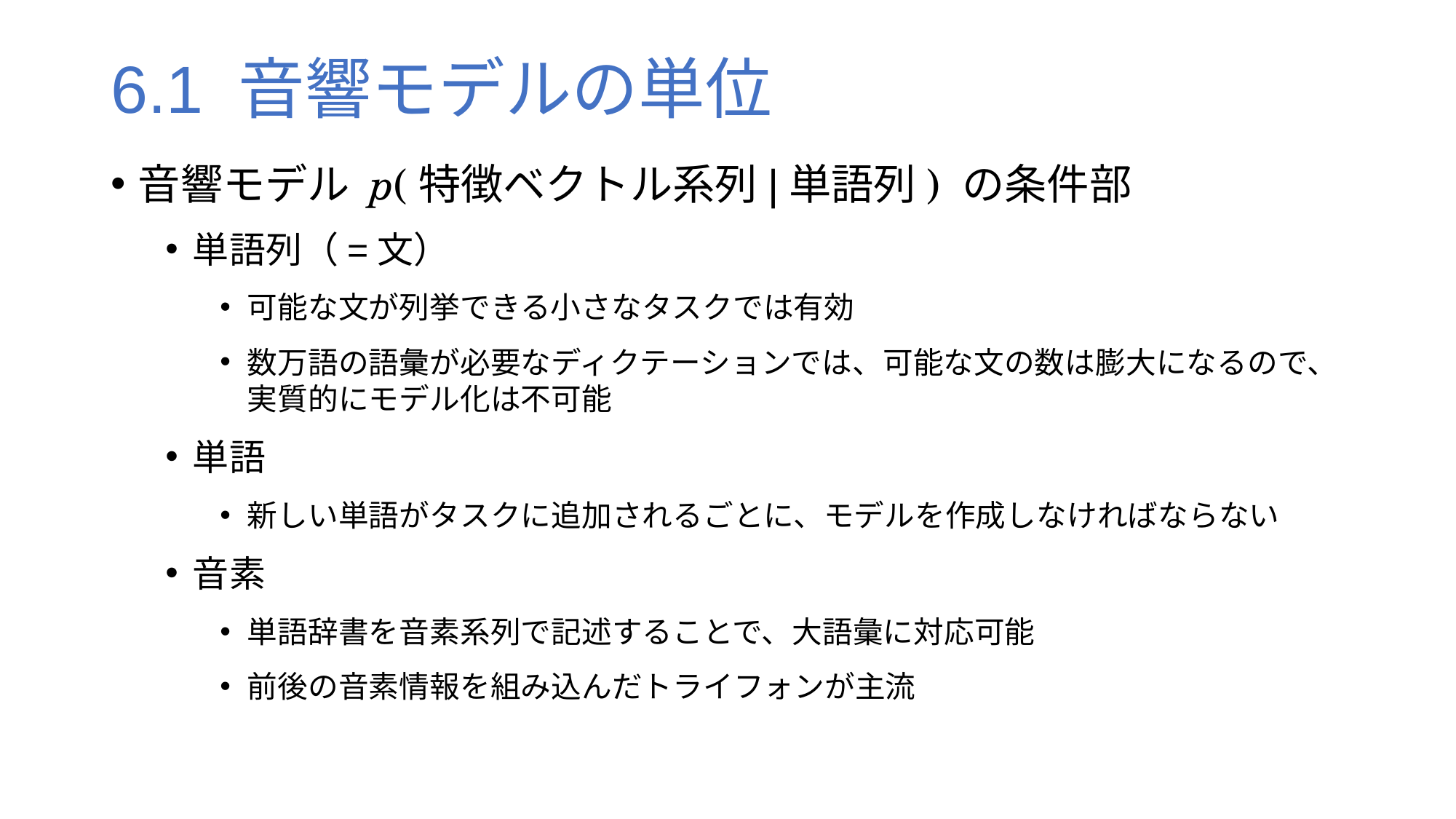

# 6.1 音響モデルの単位
音響モデル p(特徴ベクトル系列|単語列) の条件部
単語列（=文）
可能な文が列挙できる小さなタスクでは有効
数万語の語彙が必要なディクテーションでは、可能な文の数は膨大になるので、実質的にモデル化は不可能
単語
新しい単語がタスクに追加されるごとに、モデルを作成しなければならない
音素
単語辞書を音素系列で記述することで、大語彙に対応可能
前後の音素情報を組み込んだトライフォンが主流